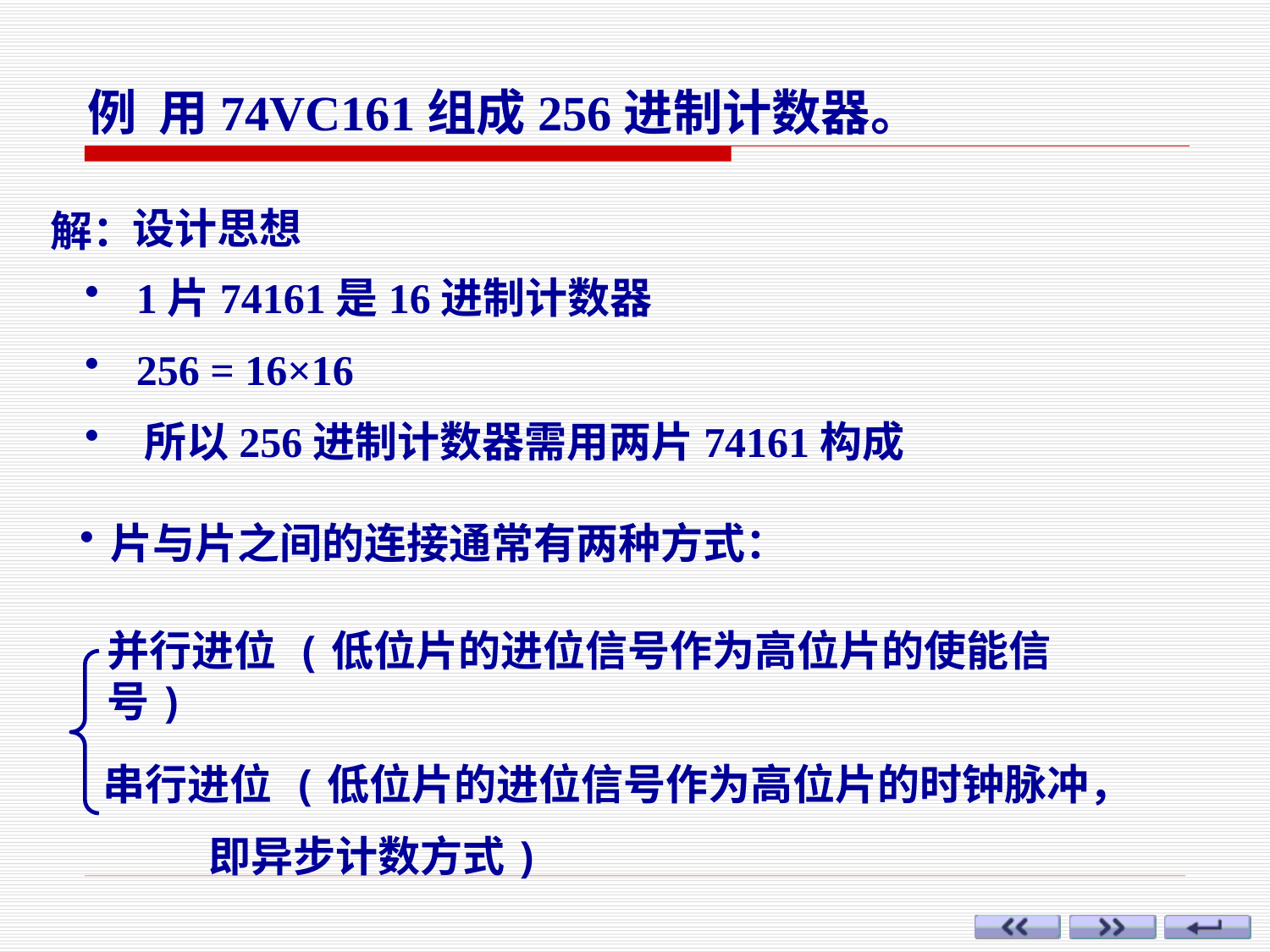

例  用74VC161组成256进制计数器。
设计思想
解：
  1片74161是16进制计数器
  256 = 16×16
  所以256进制计数器需用两片74161构成
片与片之间的连接通常有两种方式：
并行进位 (低位片的进位信号作为高位片的使能信号)

串行进位 (低位片的进位信号作为高位片的时钟脉冲，
          即异步计数方式)